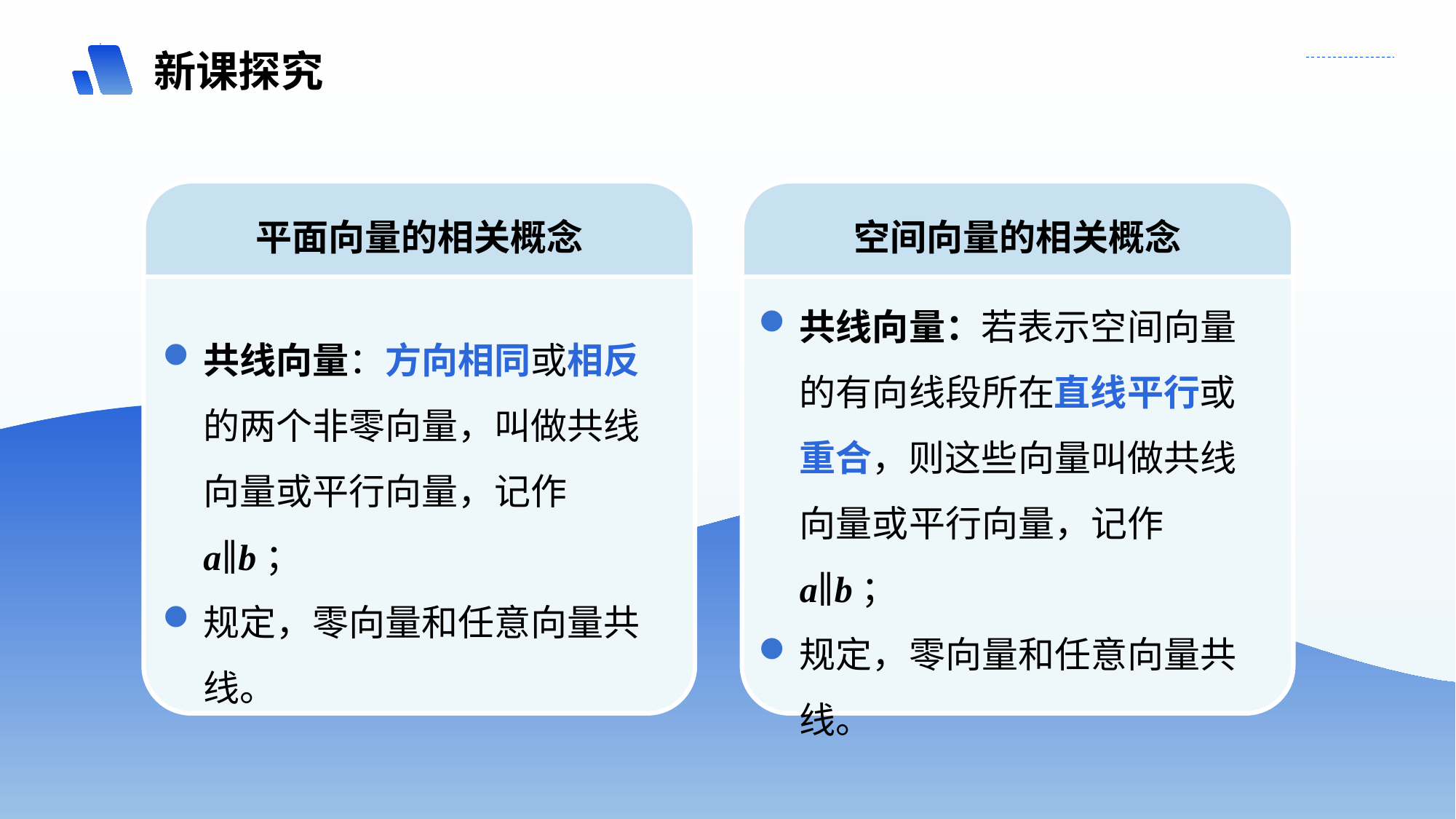

新课探究

平面向量的相关概念

空间向量的相关概念
共线向量：若表示空间向量的有向线段所在直线平行或重合，则这些向量叫做共线向量或平行向量，记作 a∥b；
规定，零向量和任意向量共线。
共线向量：方向相同或相反的两个非零向量，叫做共线向量或平行向量，记作 a∥b；
规定，零向量和任意向量共线。